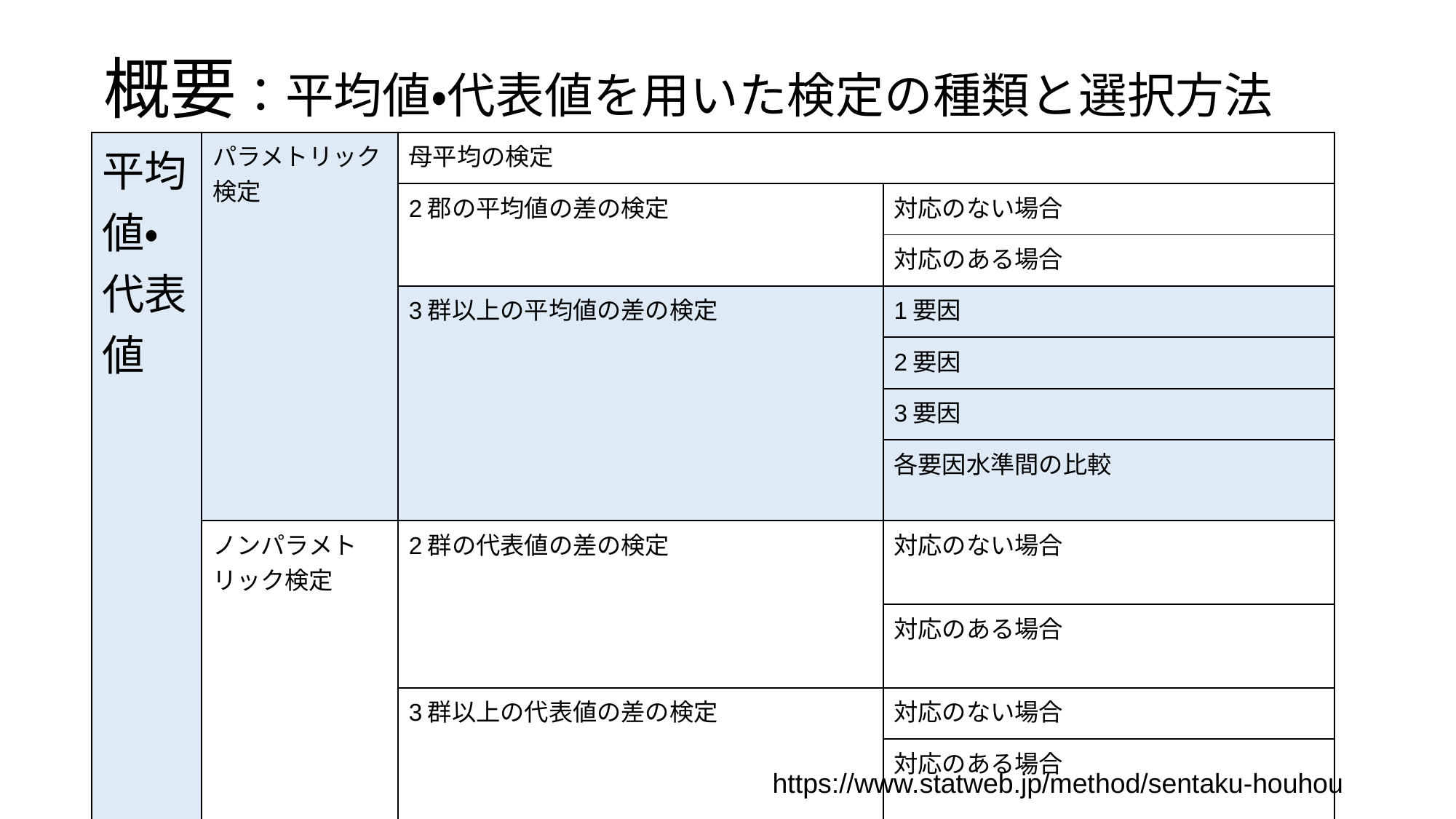

概要：平均値・代表値を用いた検定の種類と選択方法
| 平均値・代表値 | パラメトリック検定 | 母平均の検定 |  |
| --- | --- | --- | --- |
|  |  | 2郡の平均値の差の検定 | 対応のない場合 |
|  |  |  | 対応のある場合 |
|  |  | 3群以上の平均値の差の検定 | 1要因 |
|  |  |  | 2要因 |
|  |  |  | 3要因 |
|  |  |  | 各要因水準間の比較 |
|  | ノンパラメトリック検定 | 2群の代表値の差の検定 | 対応のない場合 |
|  |  |  | 対応のある場合 |
|  |  | 3群以上の代表値の差の検定 | 対応のない場合 |
|  |  |  | 対応のある場合 |
https://www.statweb.jp/method/sentaku-houhou